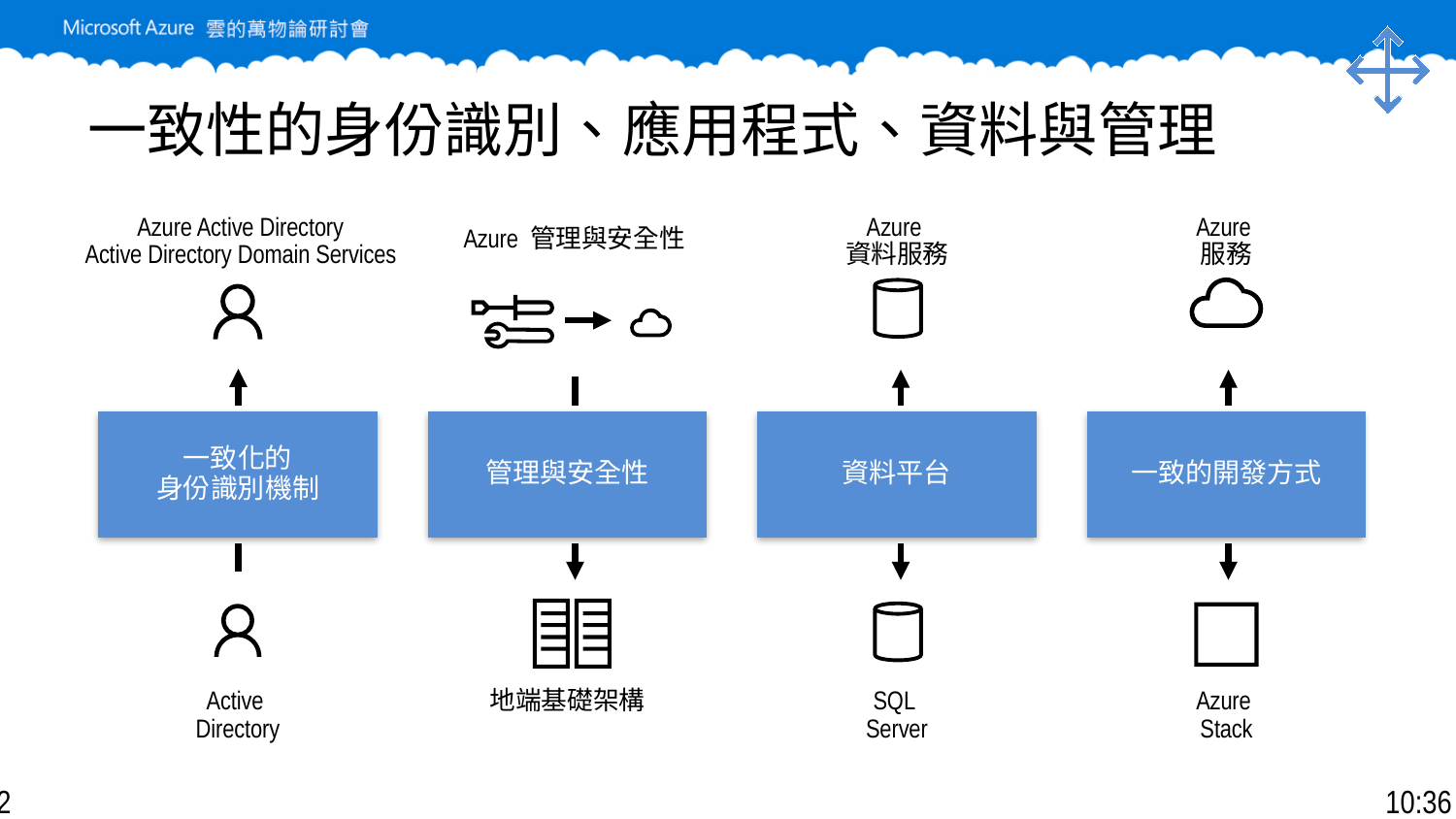

# 一致性的身份識別、應用程式、資料與管理
Azure Active Directory
Active Directory Domain Services

Azure
資料服務

Azure
服務

Azure 管理與安全性

一致化的
身份識別機制
管理與安全性
資料平台
一致的開發方式

地端基礎架構

SQL
Server

Azure
Stack

Active
Directory